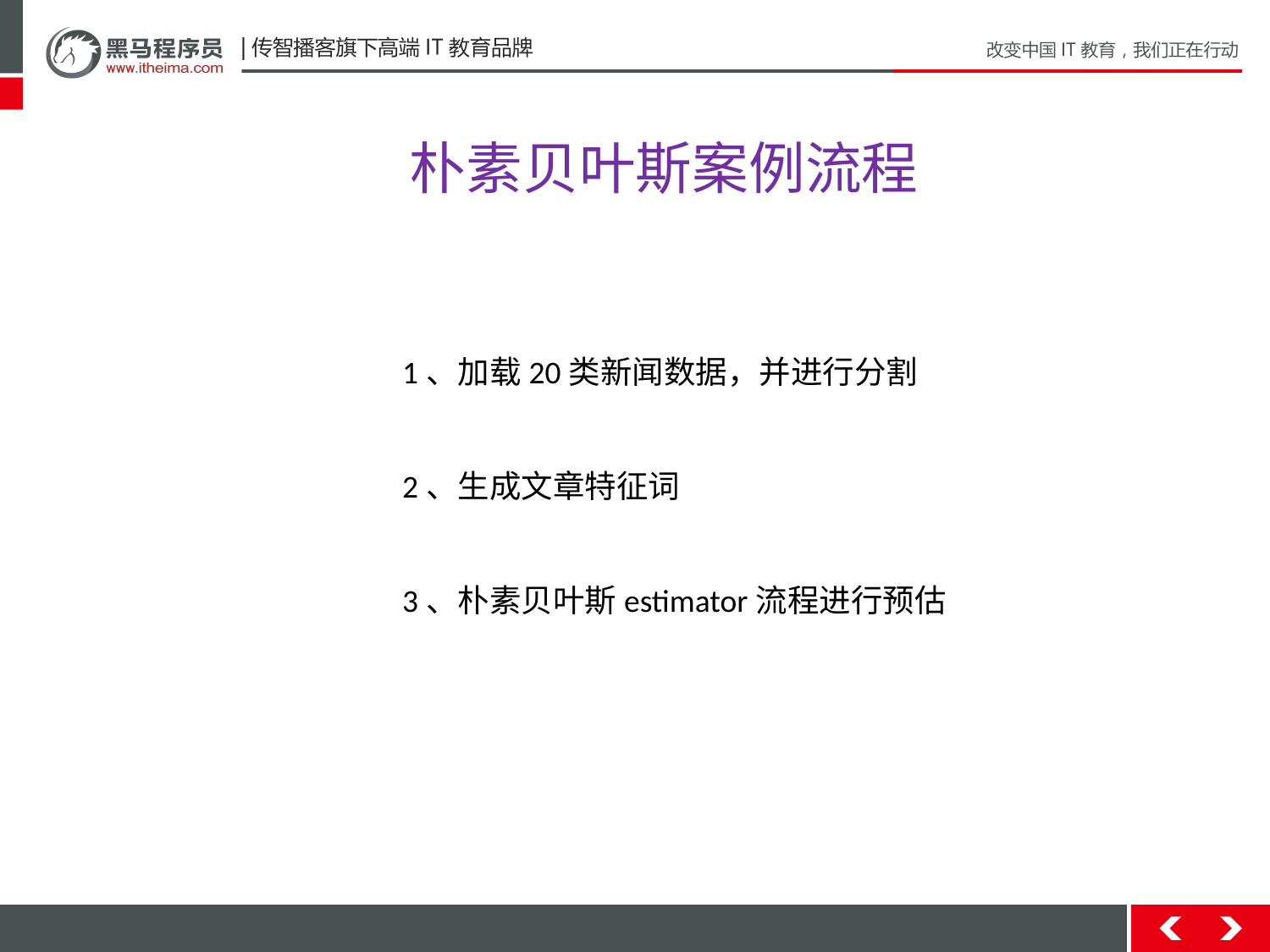

朴素贝叶斯案例流程
1、加载20类新闻数据，并进行分割

2、生成文章特征词

3、朴素贝叶斯estimator流程进行预估